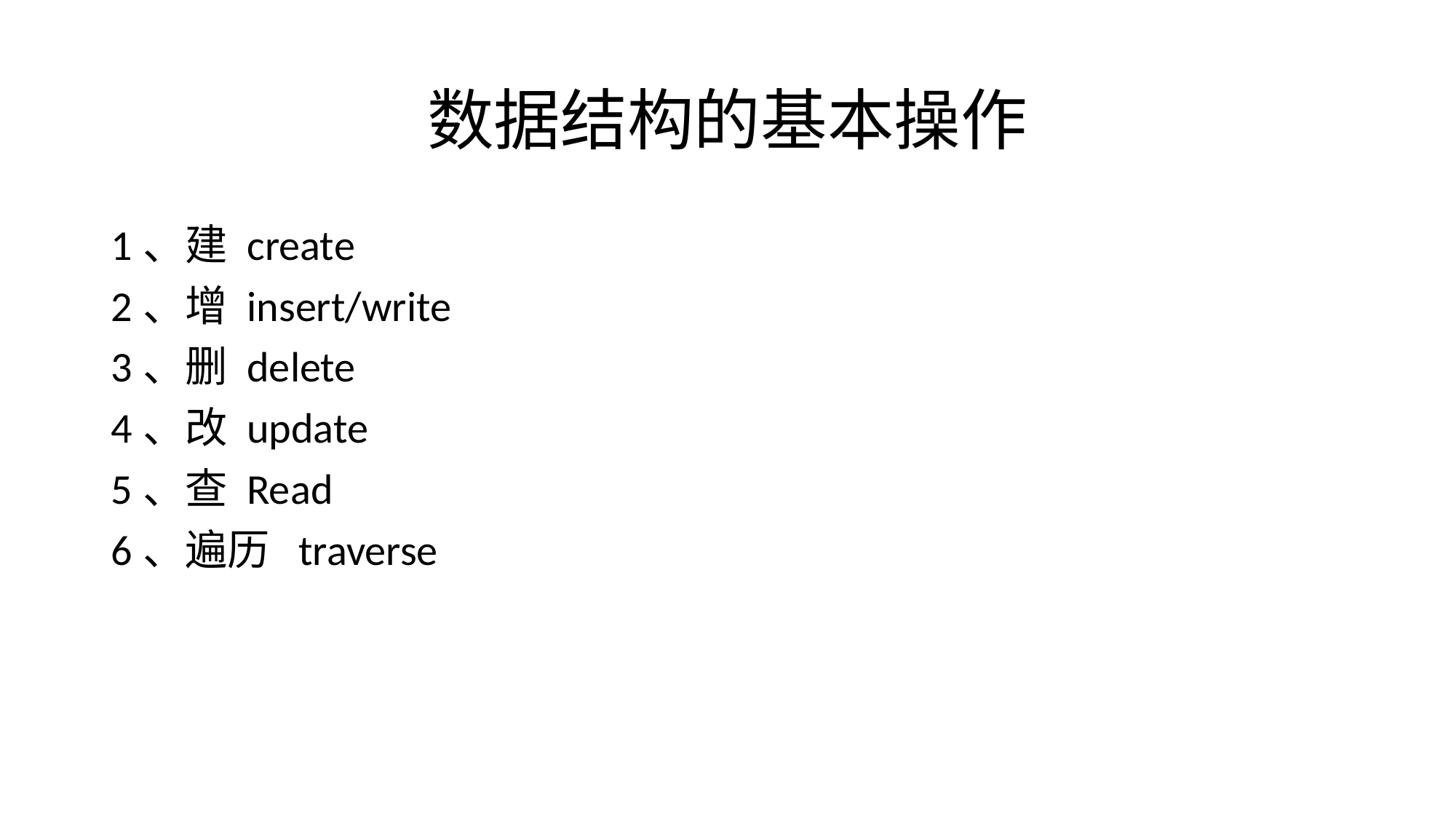

# 数据结构的基本操作
1、建 create
2、增 insert/write
3、删 delete
4、改 update
5、查 Read
6、遍历  traverse